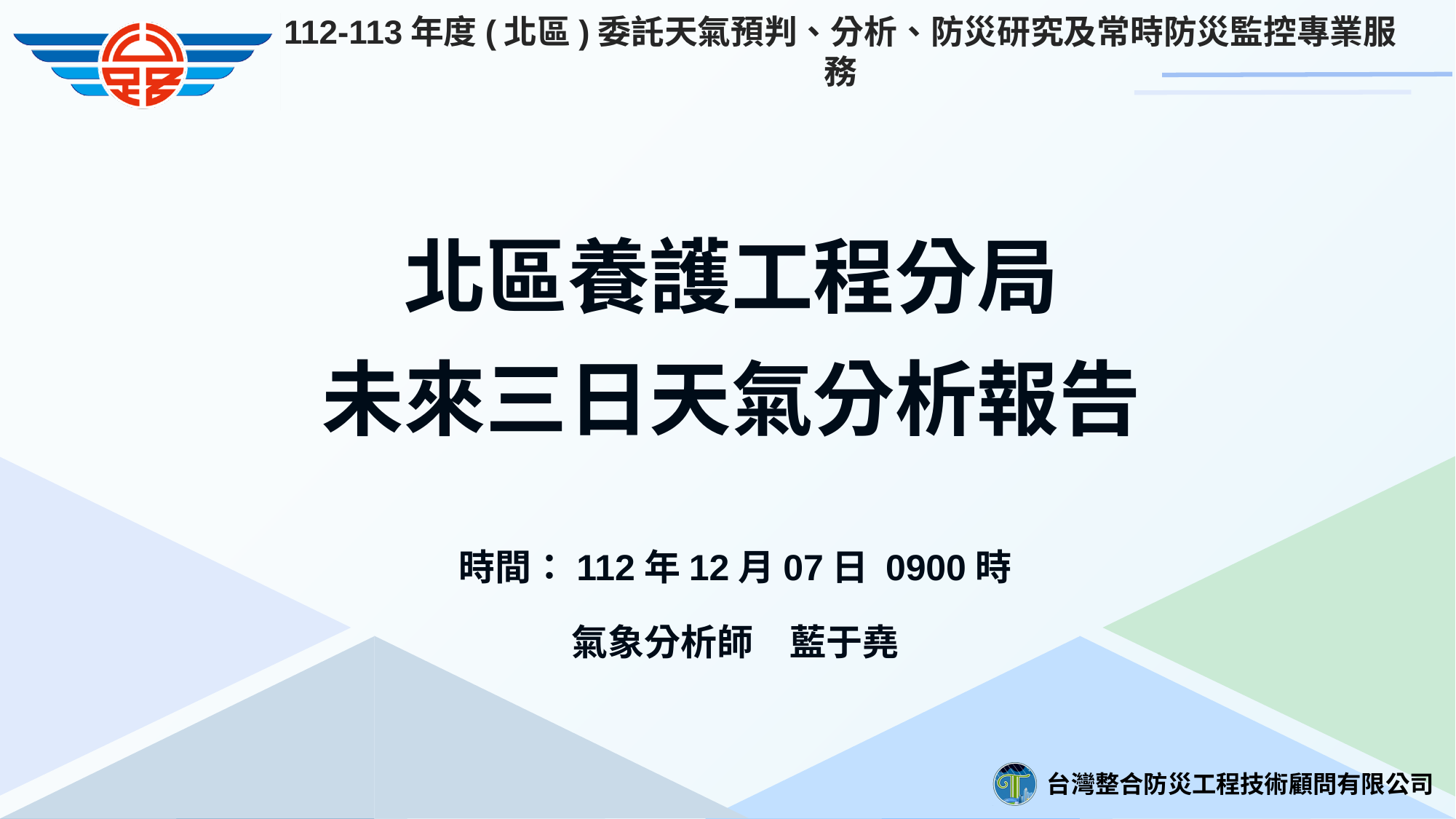

北區養護工程分局
未來三日天氣分析報告
時間：112年12月07日 0900時
氣象分析師	藍于堯